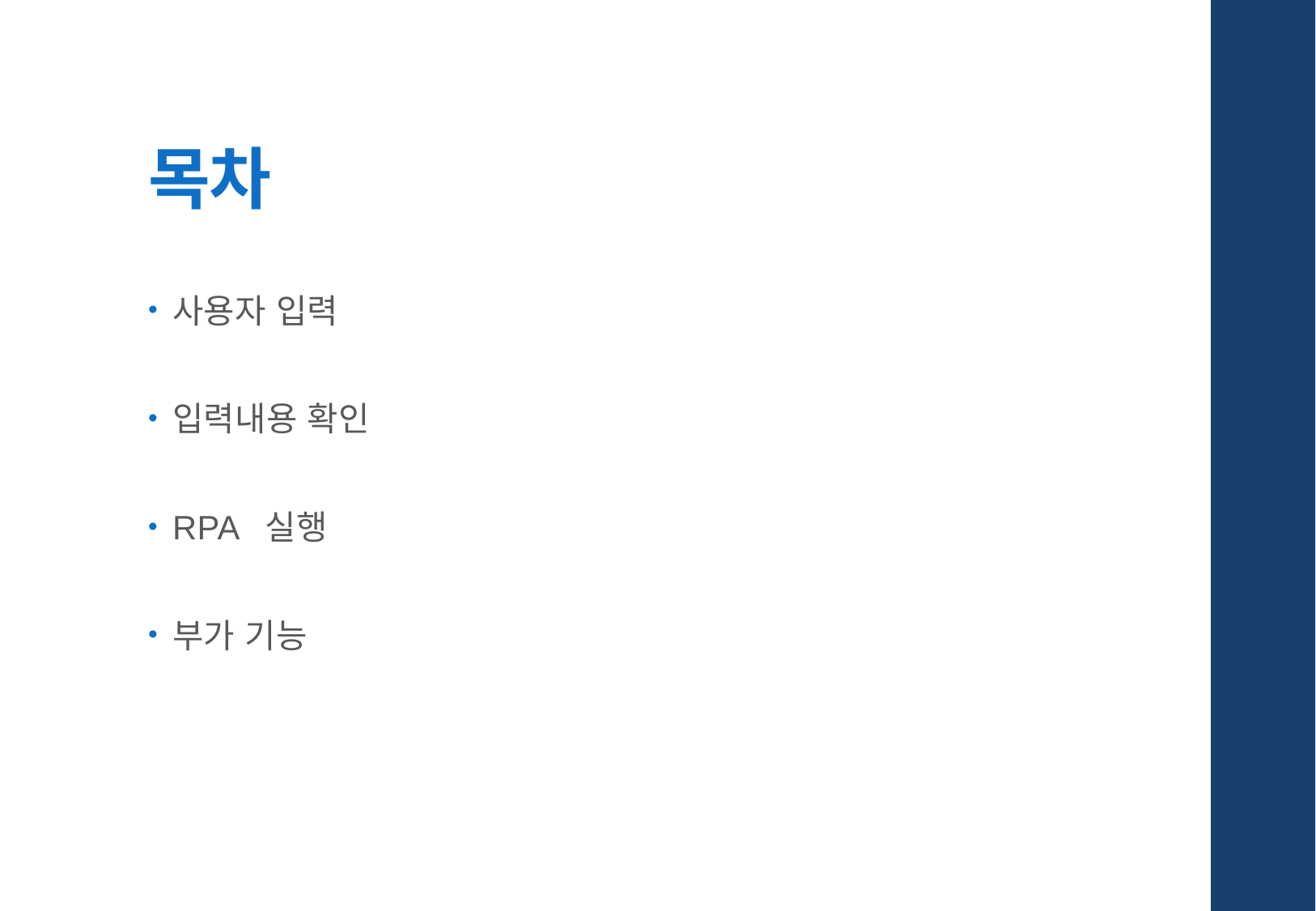

# 목차
사용자 입력
입력내용 확인
RPA  실행
부가 기능